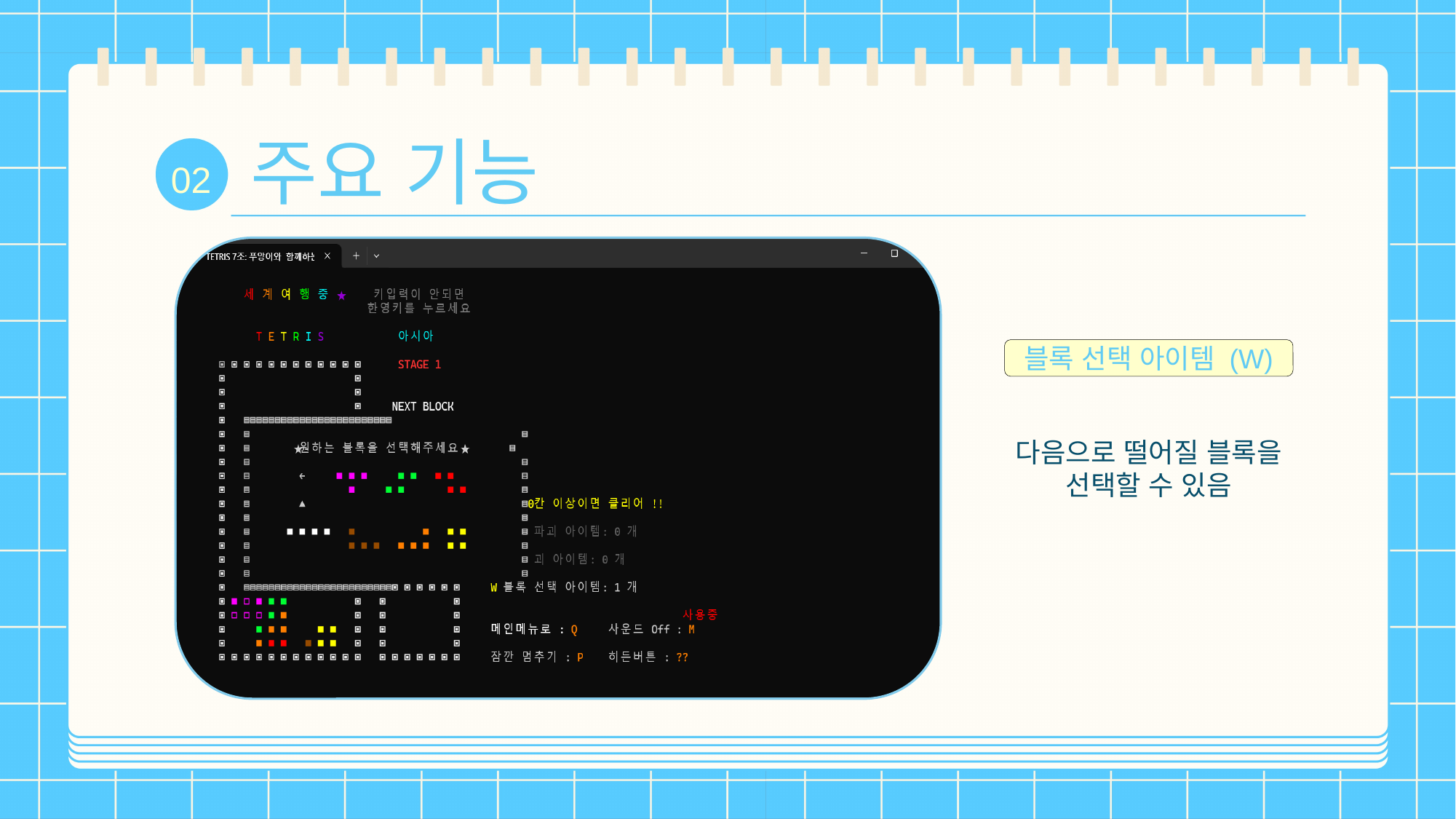

주요 기능
02

블록 선택 아이템 (W)
다음으로 떨어질 블록을
선택할 수 있음